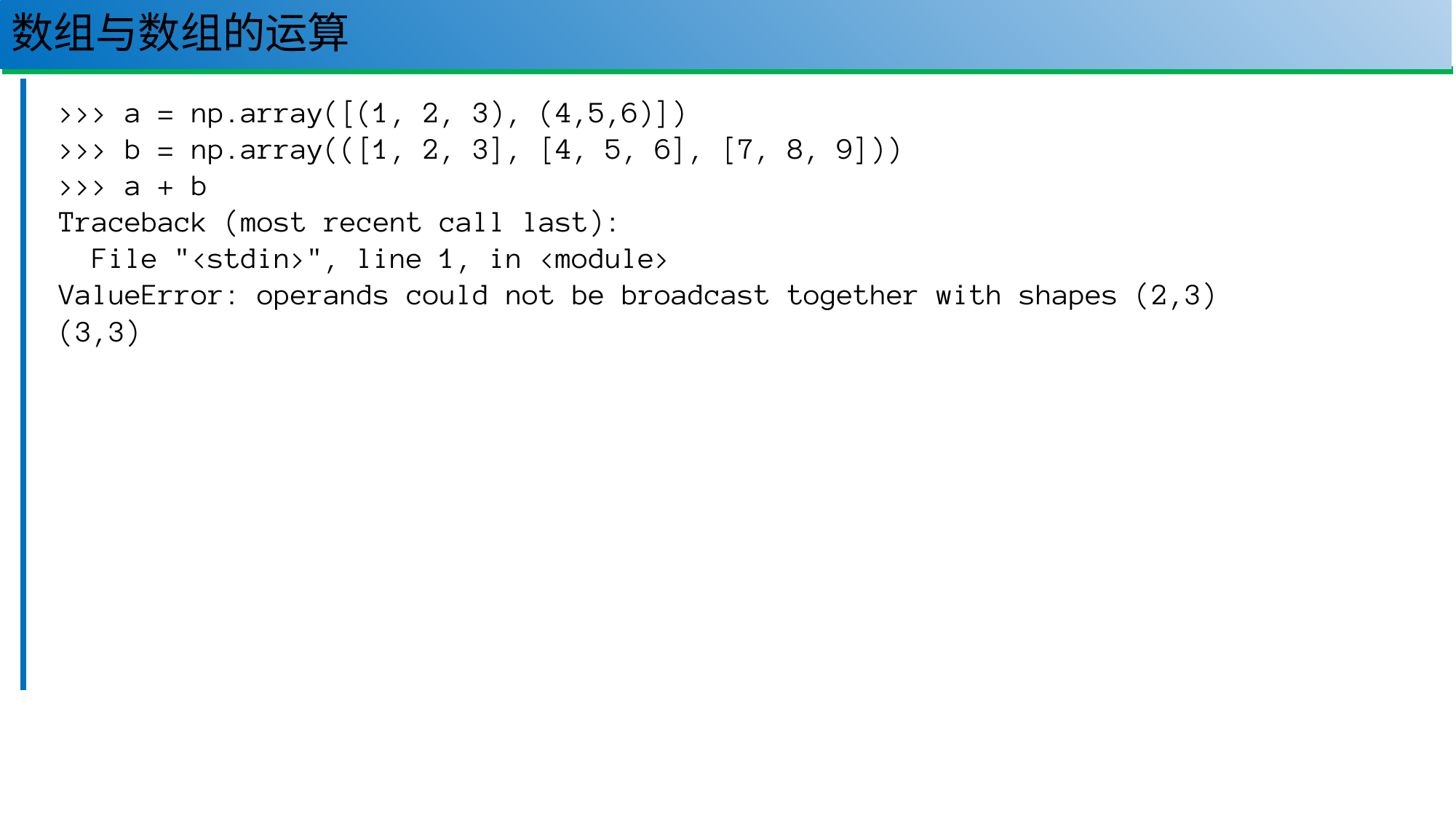

# 数组与数组的运算
92
>>> a = np.array([(1, 2, 3), (4,5,6)])
>>> b = np.array(([1, 2, 3], [4, 5, 6], [7, 8, 9]))
>>> a + b
Traceback (most recent call last):
  File "<stdin>", line 1, in <module>
ValueError: operands could not be broadcast together with shapes (2,3) (3,3)